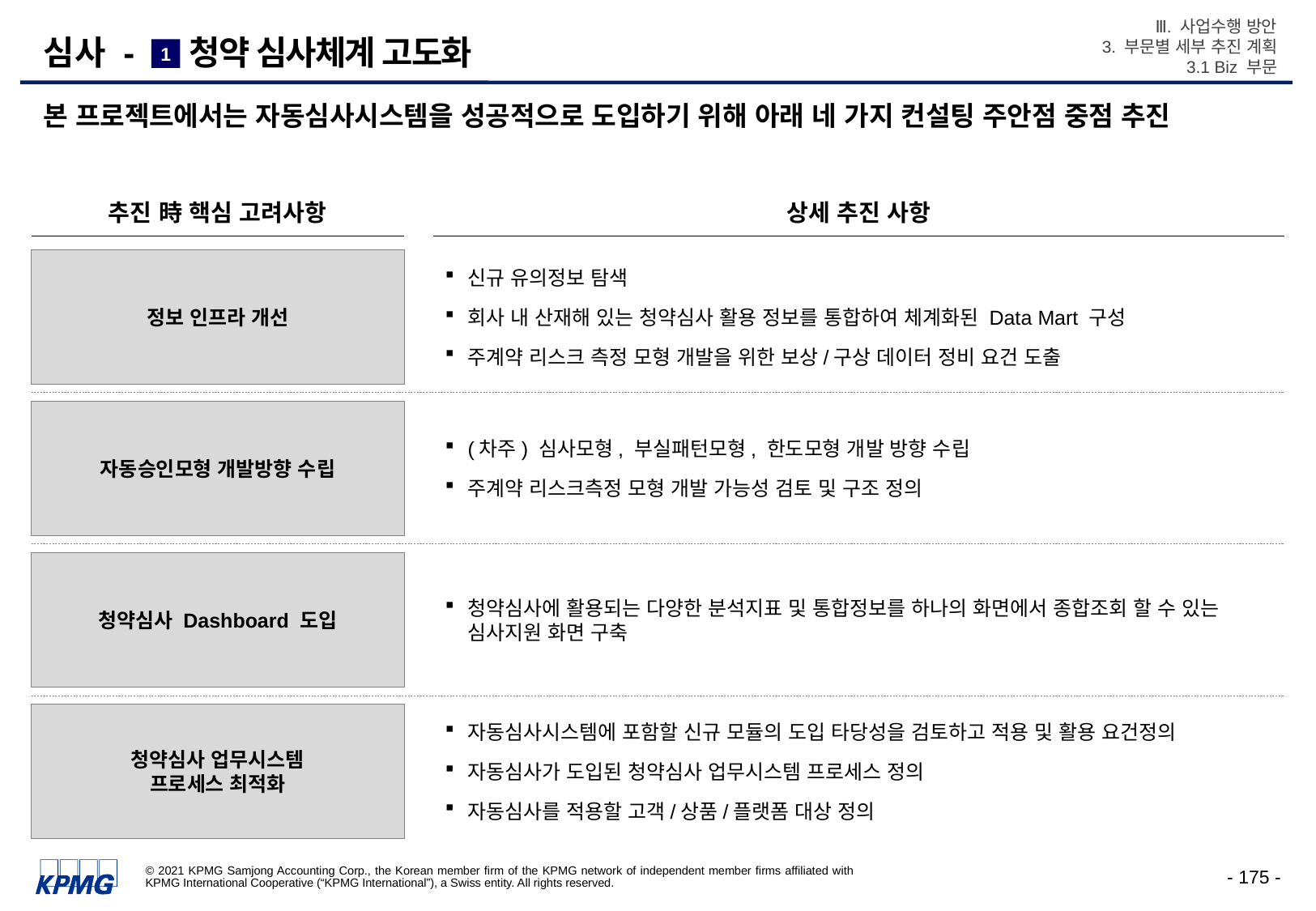

Ⅲ. 사업수행 방안
3. 부문별 세부 추진 계획
3.1 Biz 부문
# 심사 -     청약 심사체계 고도화
1
본 프로젝트에서는 자동심사시스템을 성공적으로 도입하기 위해 아래 네 가지 컨설팅 주안점 중점 추진
추진 時 핵심 고려사항
상세 추진 사항
정보 인프라 개선
신규 유의정보 탐색
회사 내 산재해 있는 청약심사 활용 정보를 통합하여 체계화된 Data Mart 구성
주계약 리스크 측정 모형 개발을 위한 보상/구상 데이터 정비 요건 도출
자동승인모형 개발방향 수립
(차주) 심사모형, 부실패턴모형, 한도모형 개발 방향 수립
주계약 리스크측정 모형 개발 가능성 검토 및 구조 정의
청약심사 Dashboard 도입
청약심사에 활용되는 다양한 분석지표 및 통합정보를 하나의 화면에서 종합조회 할 수 있는 심사지원 화면 구축
청약심사 업무시스템
프로세스 최적화
자동심사시스템에 포함할 신규 모듈의 도입 타당성을 검토하고 적용 및 활용 요건정의
자동심사가 도입된 청약심사 업무시스템 프로세스 정의
자동심사를 적용할 고객/상품/플랫폼 대상 정의